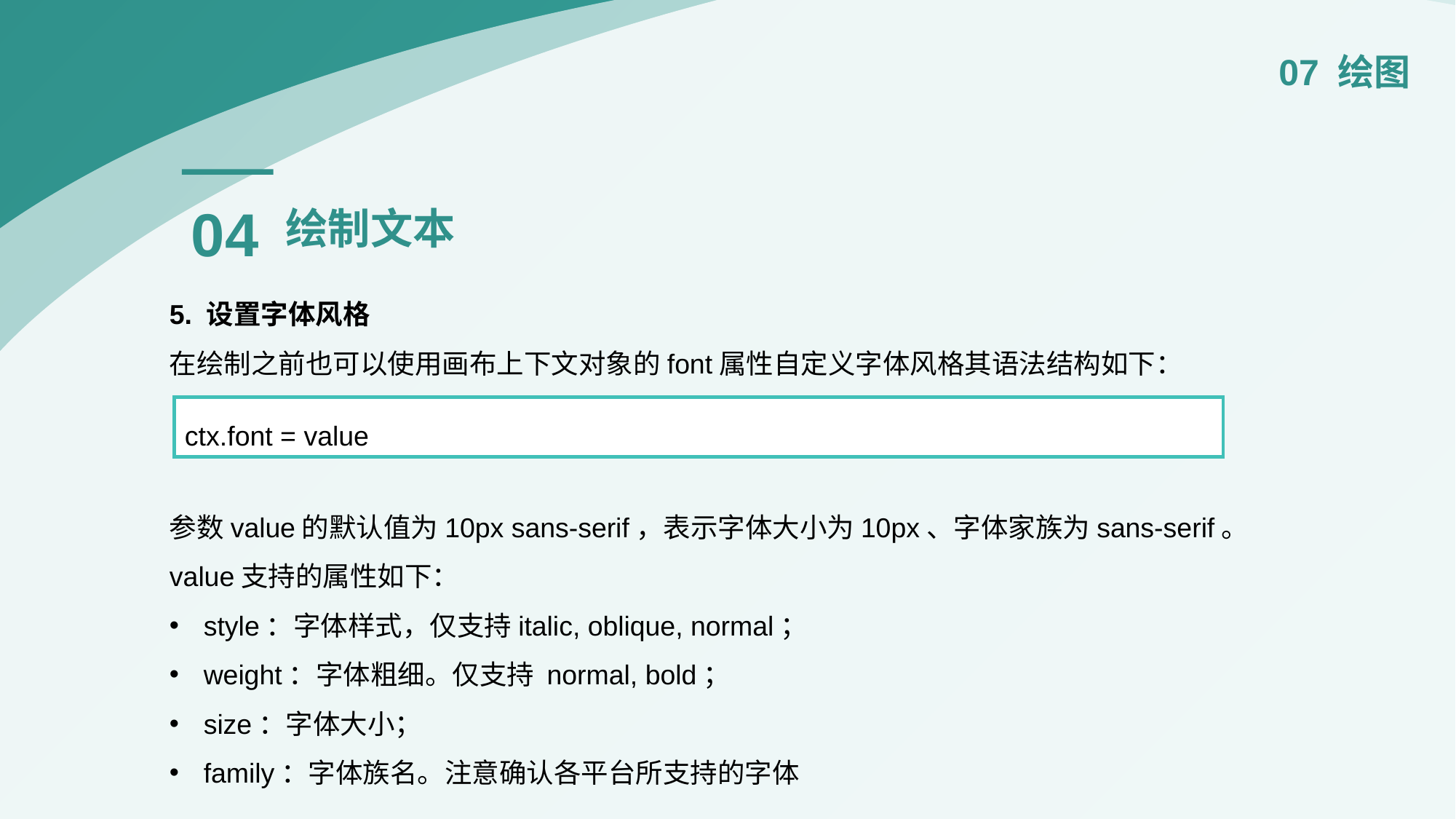

07 绘图
04

绘制文本
5. 设置字体风格
在绘制之前也可以使用画布上下文对象的font属性自定义字体风格其语法结构如下：

参数value的默认值为10px sans-serif，表示字体大小为10px、字体家族为sans-serif。
value支持的属性如下：
style：字体样式，仅支持italic, oblique, normal；
weight：字体粗细。仅支持 normal, bold；
size：字体大小；
family：字体族名。注意确认各平台所支持的字体
ctx.font = value